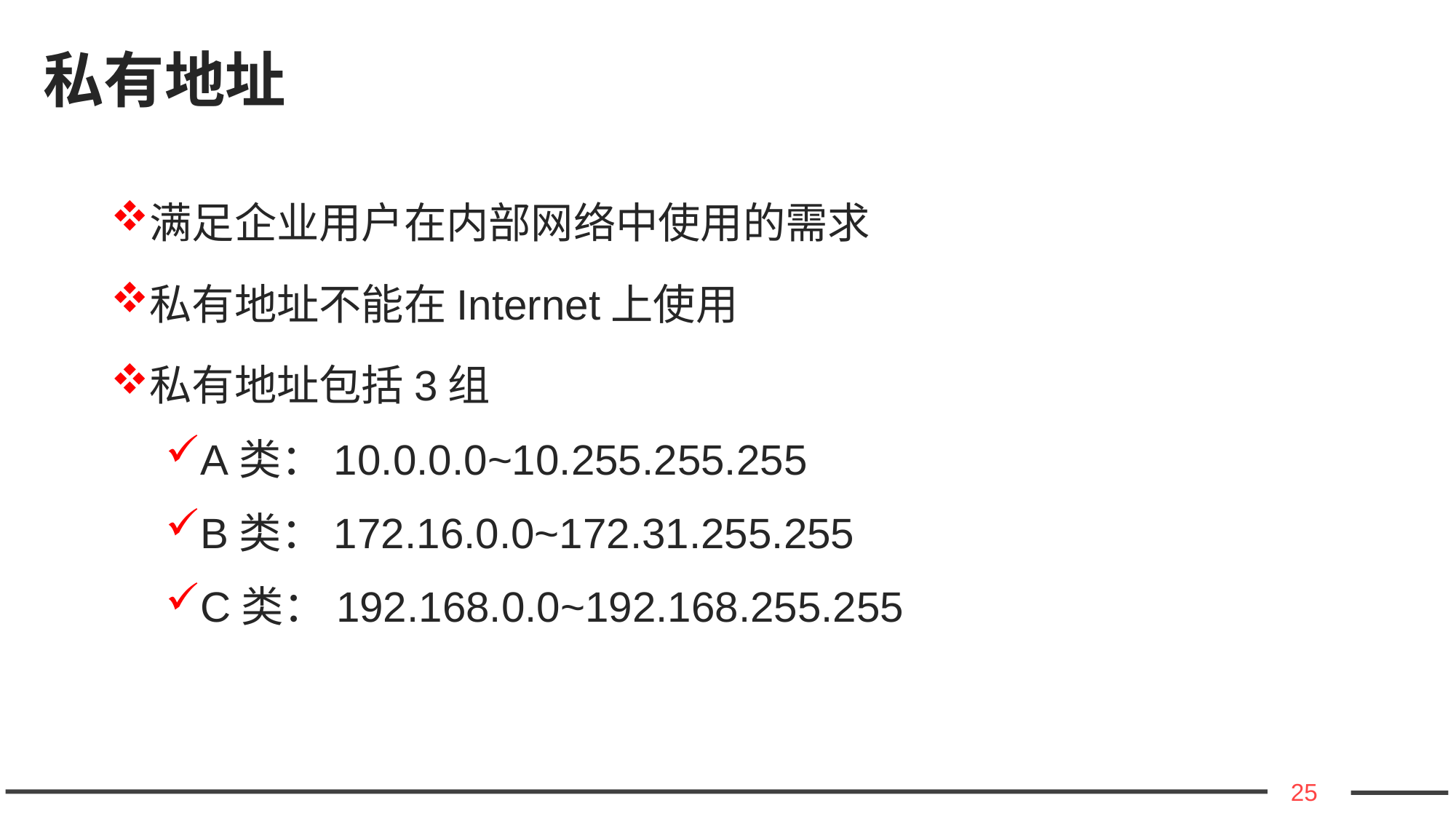

# 私有地址
满足企业用户在内部网络中使用的需求
私有地址不能在Internet上使用
私有地址包括3组
A类：10.0.0.0~10.255.255.255
B类：172.16.0.0~172.31.255.255
C类：192.168.0.0~192.168.255.255